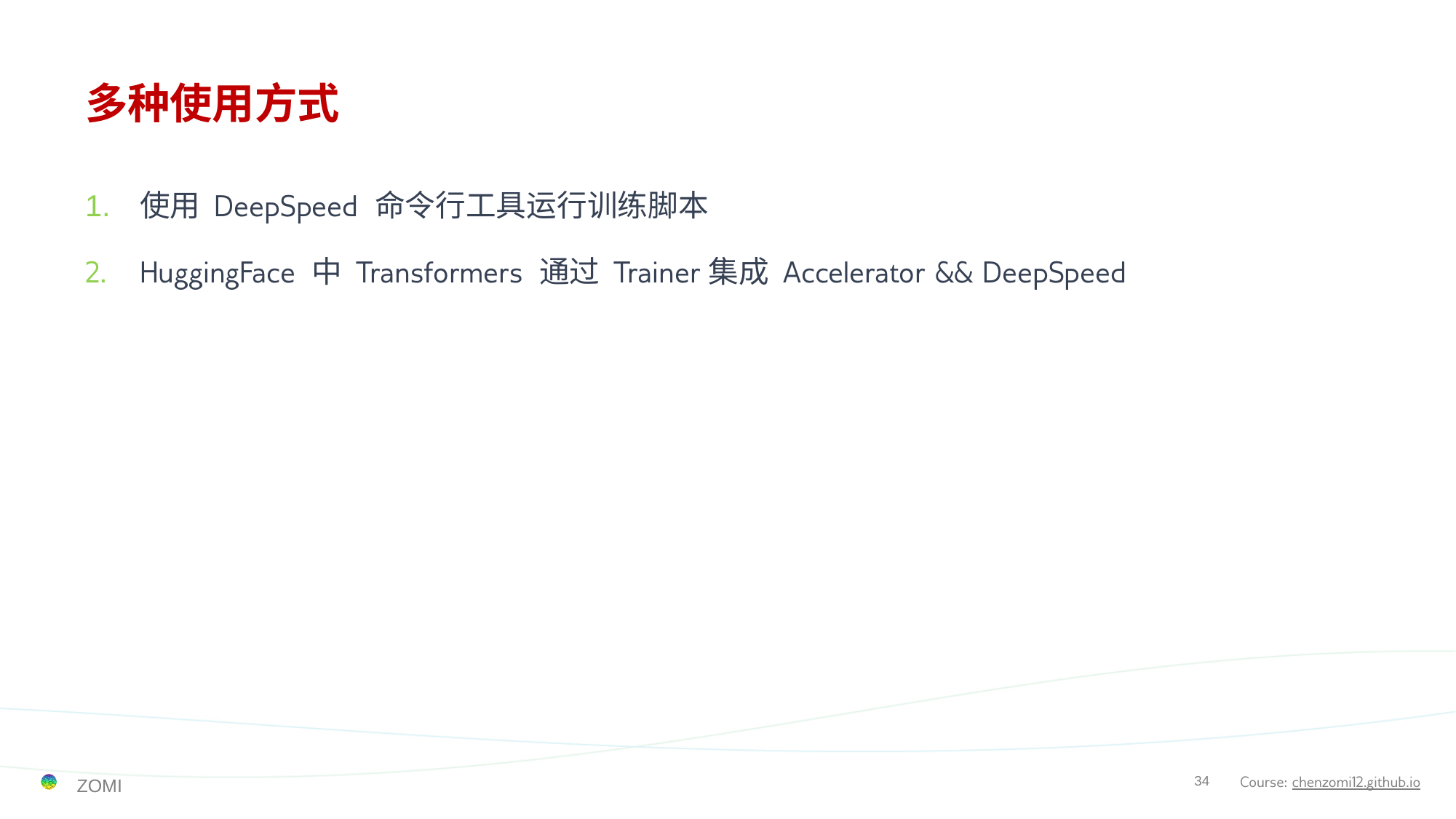

# 多种使用方式
使用 DeepSpeed 命令行工具运行训练脚本
HuggingFace 中 Transformers 通过 Trainer集成 Accelerator && DeepSpeed